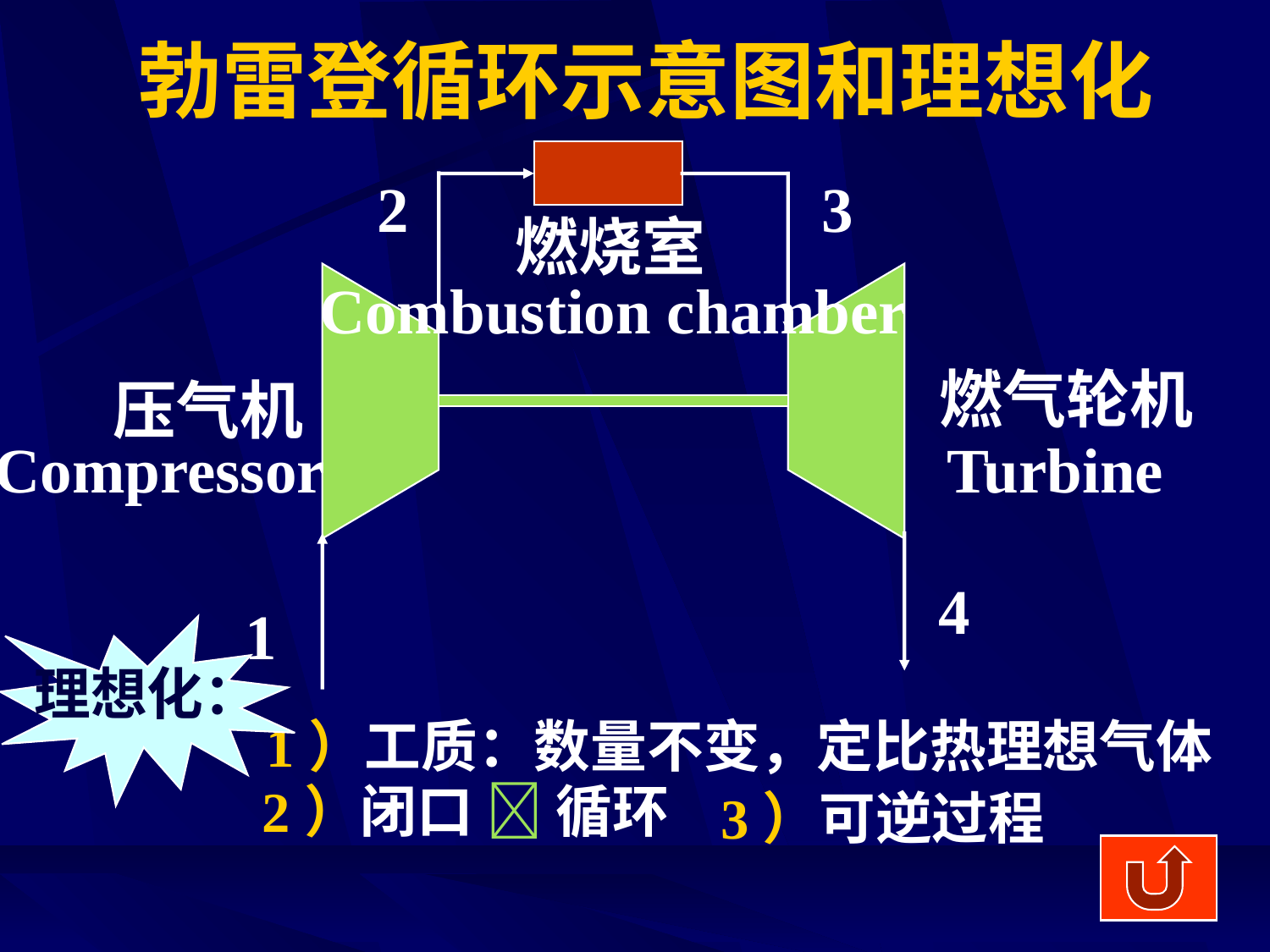

# 勃雷登循环示意图和理想化

2
3

燃烧室
Combustion chamber

燃气轮机
压气机

Compressor
Turbine

4
1

理想化：
1）工质：数量不变，定比热理想气体
2）闭口 ⇒ 循环
3）可逆过程